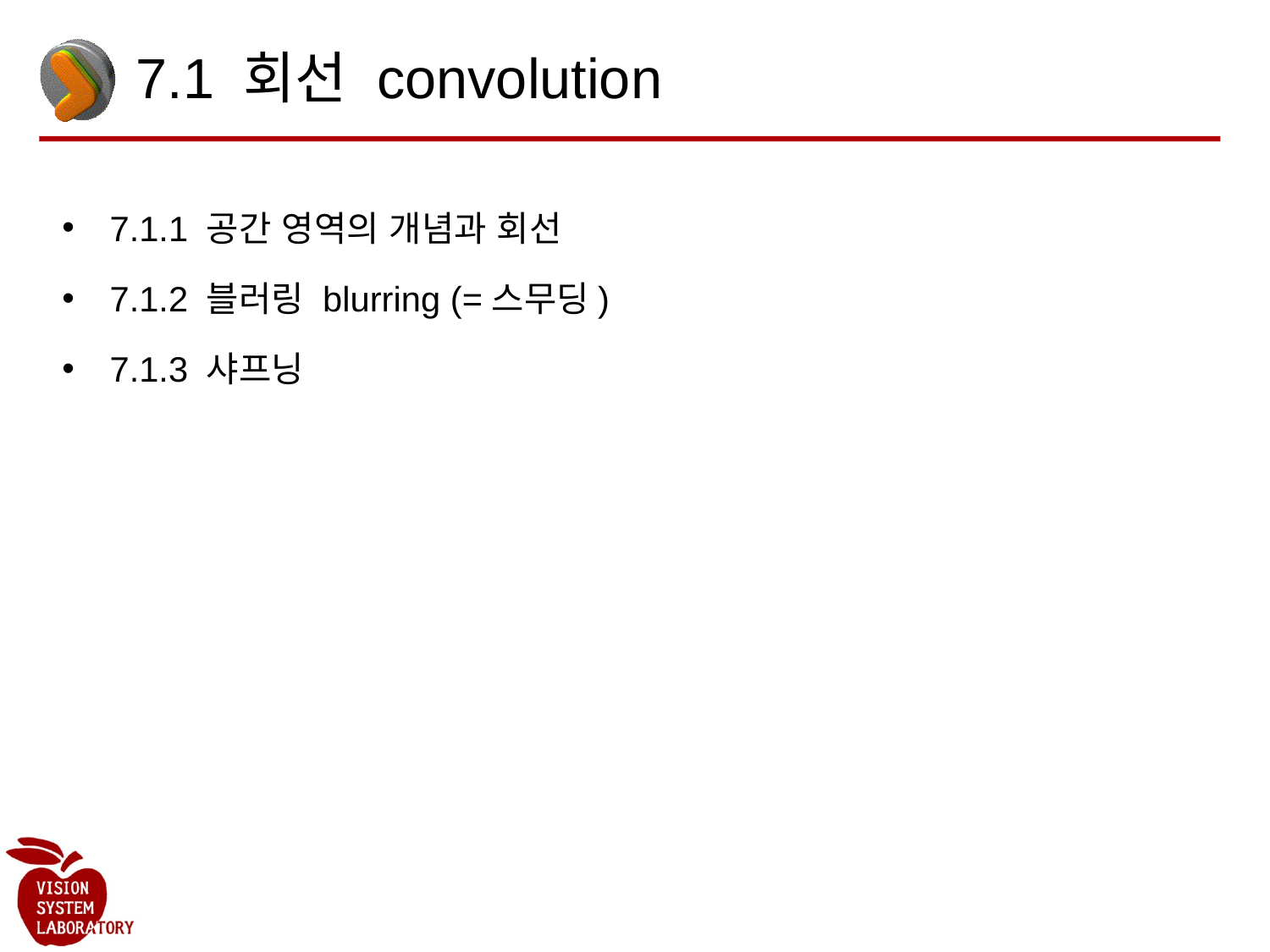

# 7.1 회선 convolution
7.1.1 공간 영역의 개념과 회선
7.1.2 블러링 blurring (=스무딩)
7.1.3 샤프닝